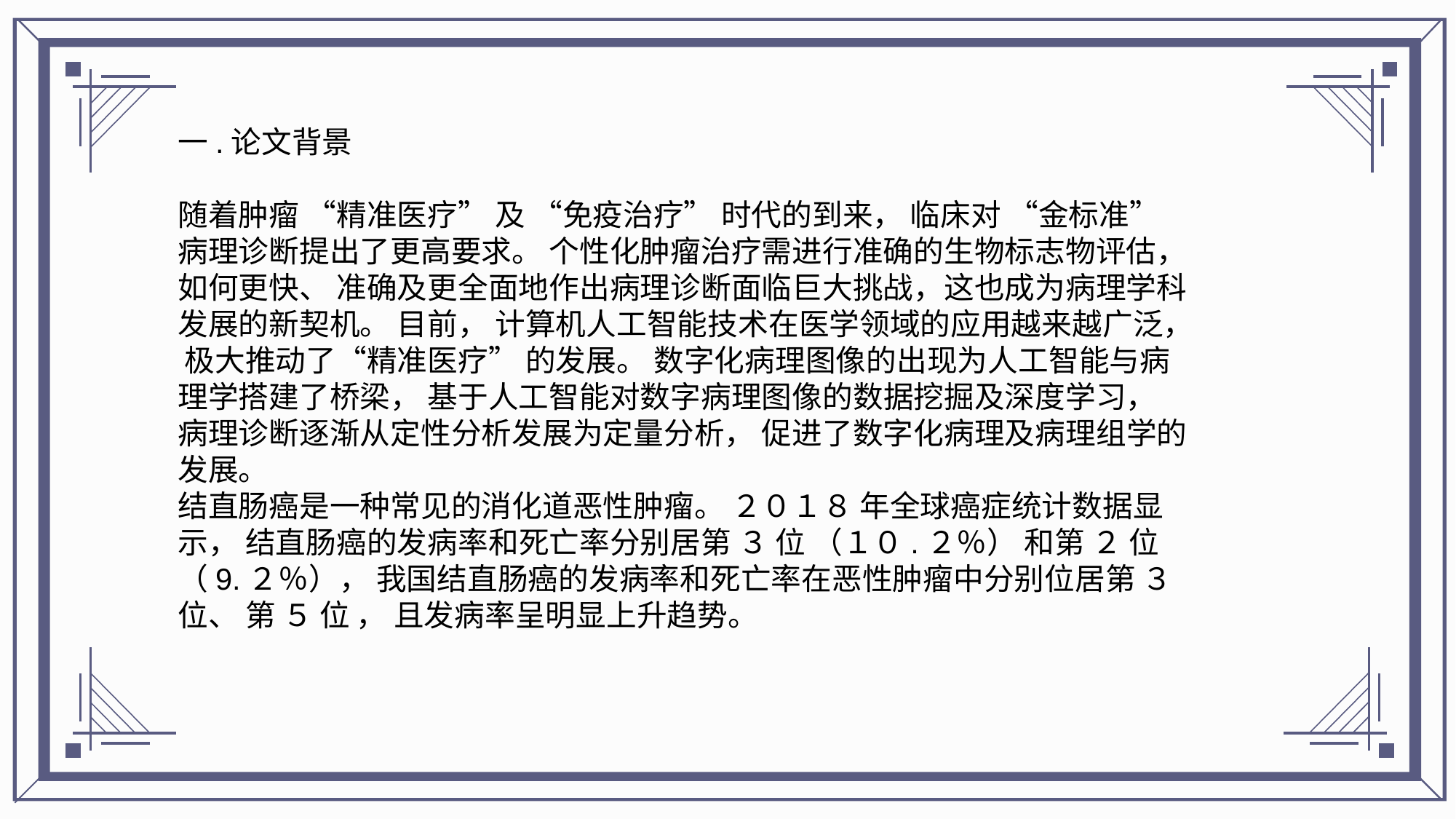

一.论文背景

随着肿瘤 “精准医疗” 及 “免疫治疗” 时代的到来， 临床对 “金标准” 病理诊断提出了更高要求。 个性化肿瘤治疗需进行准确的生物标志物评估， 如何更快、 准确及更全面地作出病理诊断面临巨大挑战，这也成为病理学科发展的新契机。 目前， 计算机人工智能技术在医学领域的应用越来越广泛， 极大推动了“精准医疗” 的发展。 数字化病理图像的出现为人工智能与病理学搭建了桥梁， 基于人工智能对数字病理图像的数据挖掘及深度学习， 病理诊断逐渐从定性分析发展为定量分析， 促进了数字化病理及病理组学的发展。
结直肠癌是一种常见的消化道恶性肿瘤。 ２０１８ 年全球癌症统计数据显示， 结直肠癌的发病率和死亡率分别居第 ３ 位 （１０.２％） 和第 ２ 位 （9.２％）， 我国结直肠癌的发病率和死亡率在恶性肿瘤中分别位居第 ３位、 第 ５ 位 ， 且发病率呈明显上升趋势。